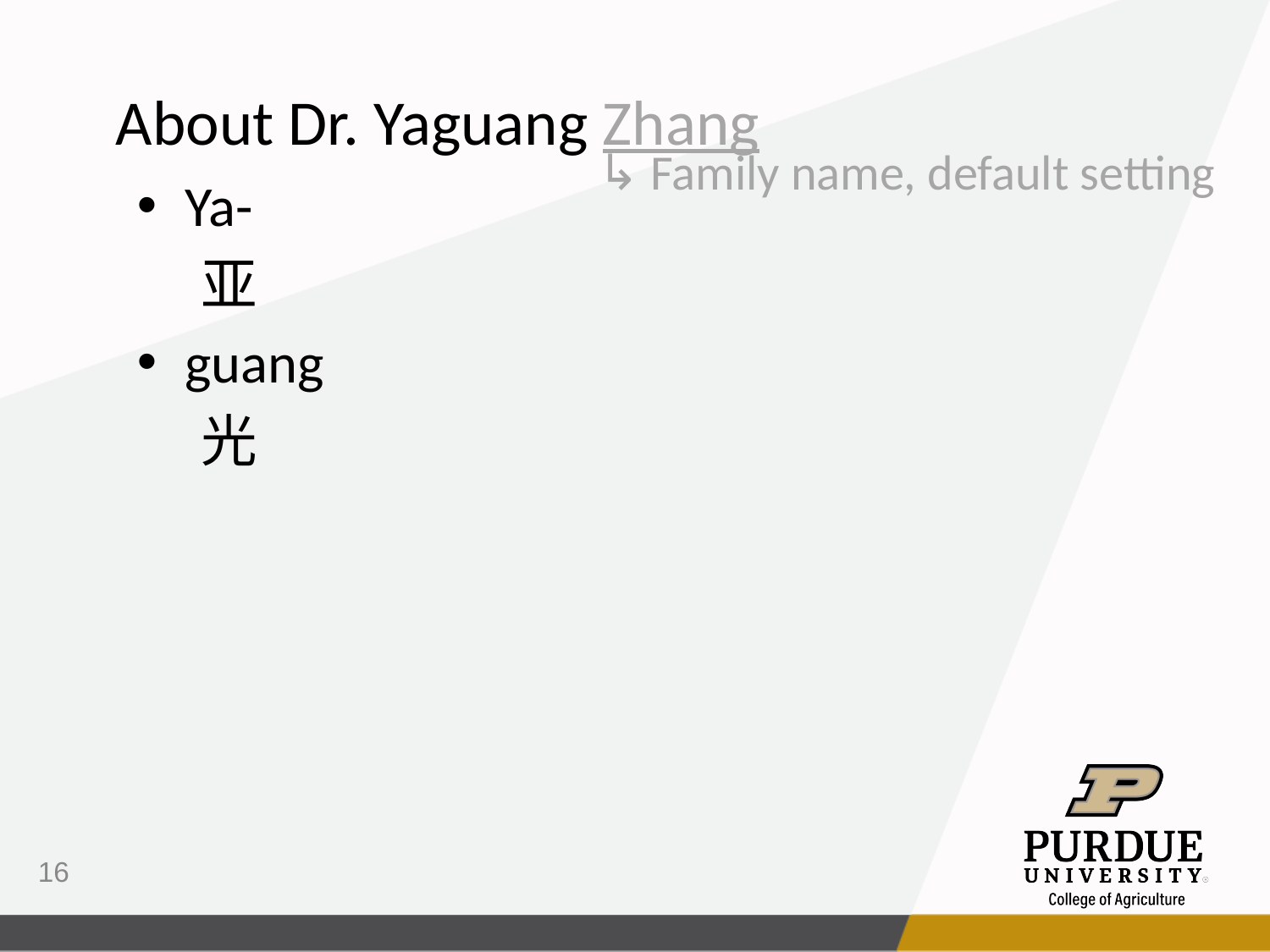

About Dr. Yaguang Zhang

Ya-
    亚
guang
    光

↳ Family name, default setting
16